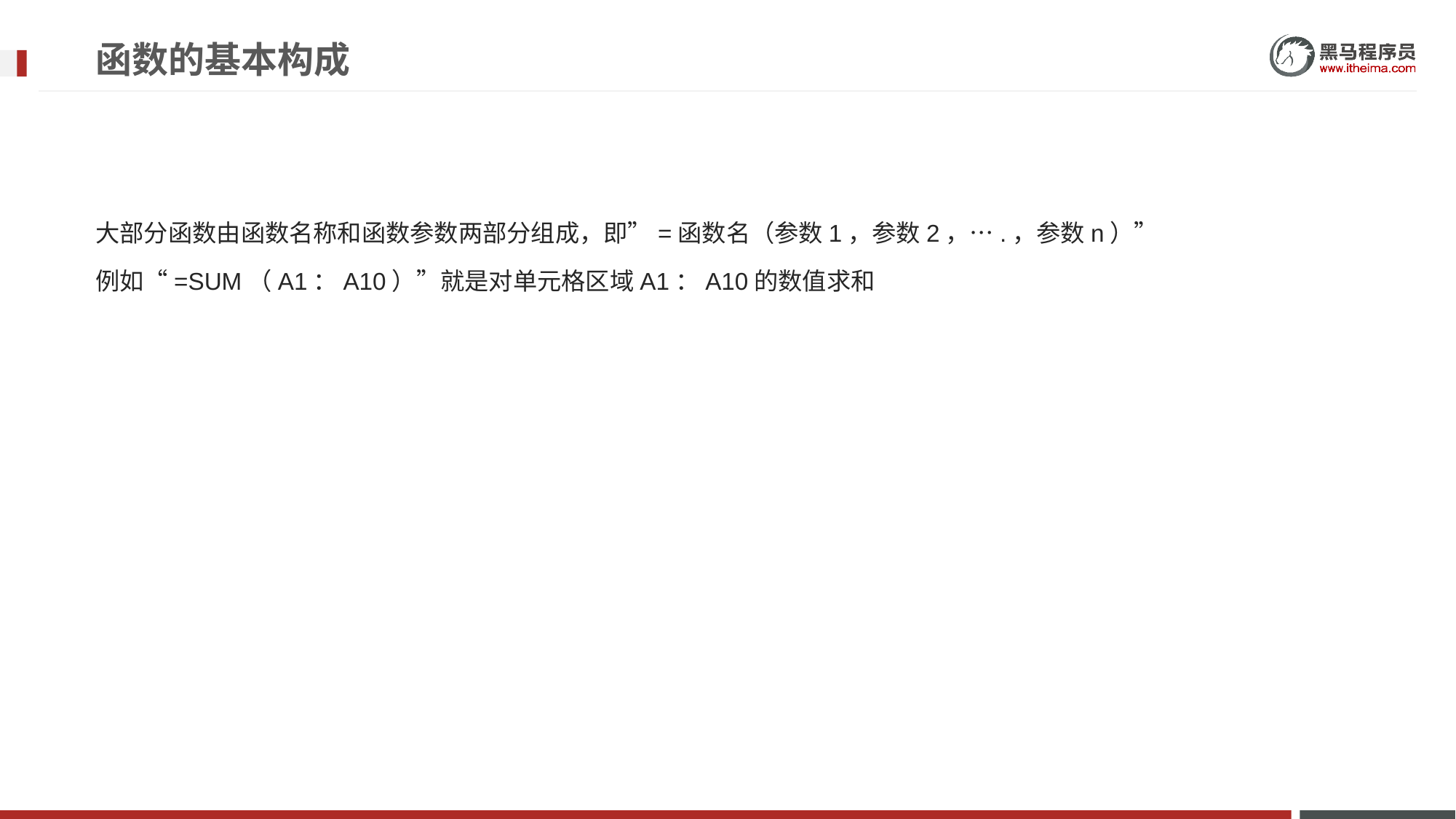

# 函数的基本构成
大部分函数由函数名称和函数参数两部分组成，即”=函数名（参数1，参数2，….，参数n）”
例如“=SUM（A1：A10）”就是对单元格区域A1：A10的数值求和